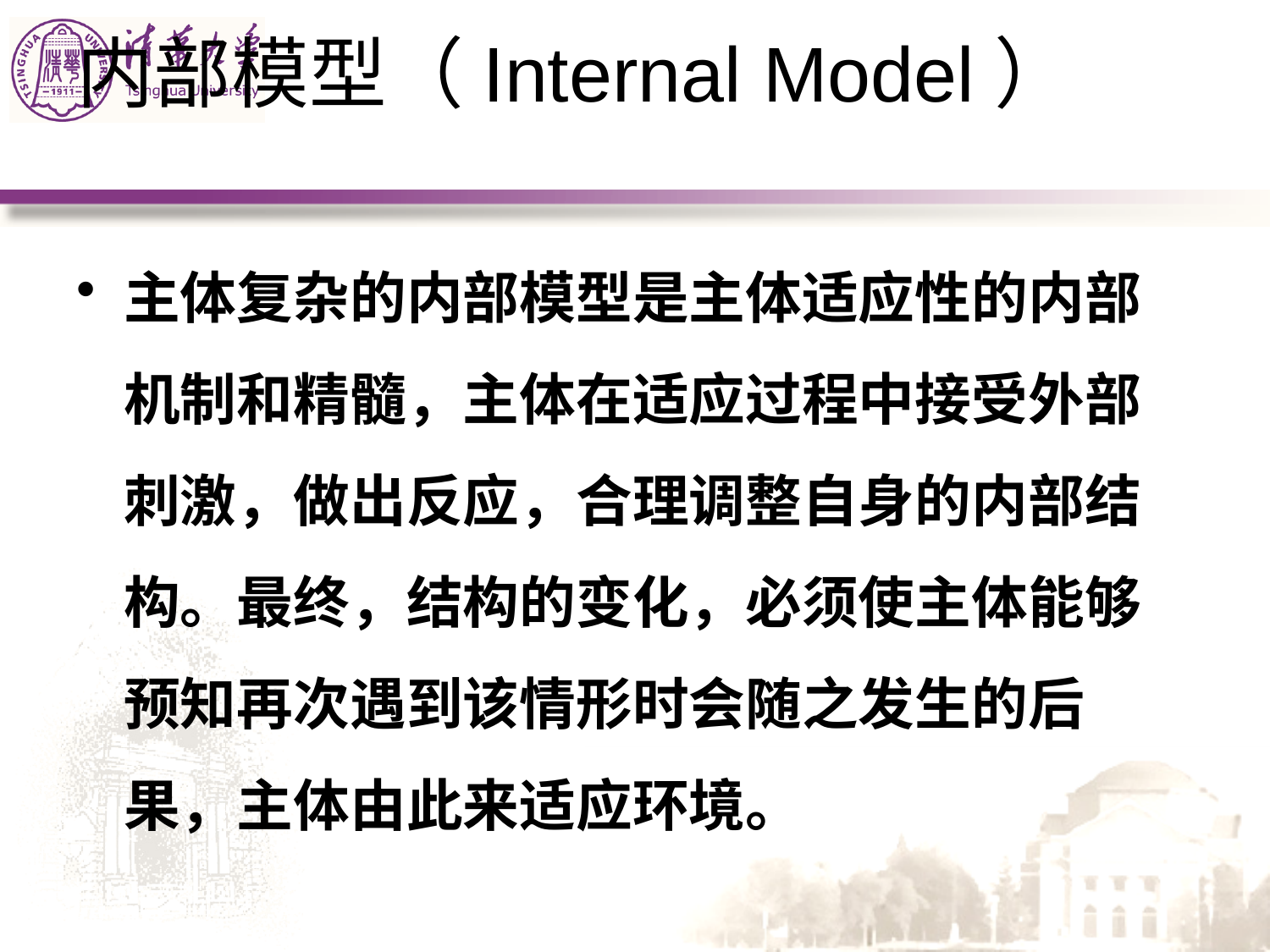

# 内部模型（Internal Model）
主体复杂的内部模型是主体适应性的内部机制和精髓，主体在适应过程中接受外部刺激，做出反应，合理调整自身的内部结构。最终，结构的变化，必须使主体能够预知再次遇到该情形时会随之发生的后果，主体由此来适应环境。